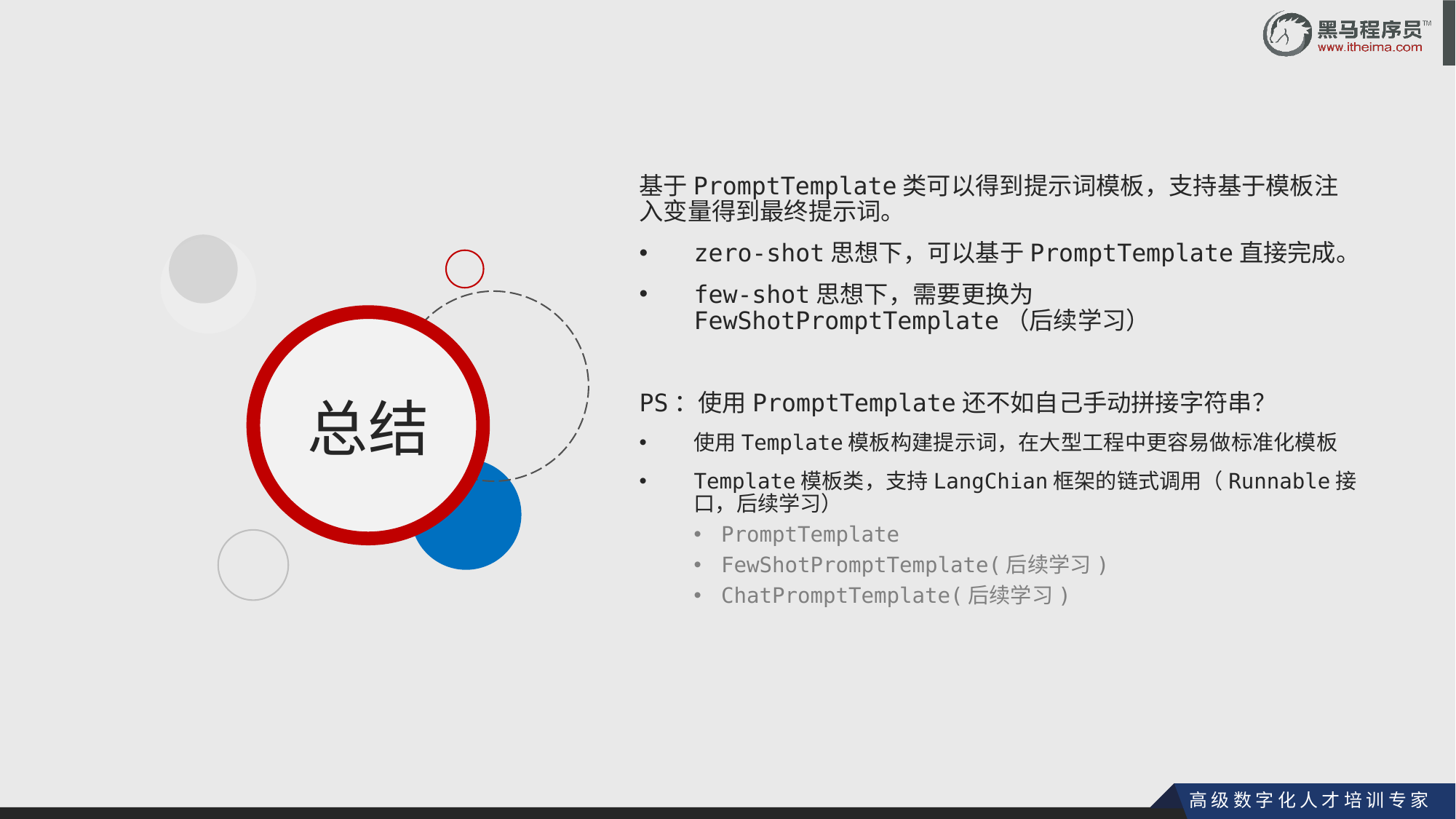

基于PromptTemplate类可以得到提示词模板，支持基于模板注入变量得到最终提示词。
zero-shot思想下，可以基于PromptTemplate直接完成。
few-shot思想下，需要更换为FewShotPromptTemplate（后续学习）

PS：使用PromptTemplate还不如自己手动拼接字符串？
使用Template模板构建提示词，在大型工程中更容易做标准化模板
Template模板类，支持LangChian框架的链式调用（Runnable接口，后续学习）
PromptTemplate
FewShotPromptTemplate(后续学习)
ChatPromptTemplate(后续学习)